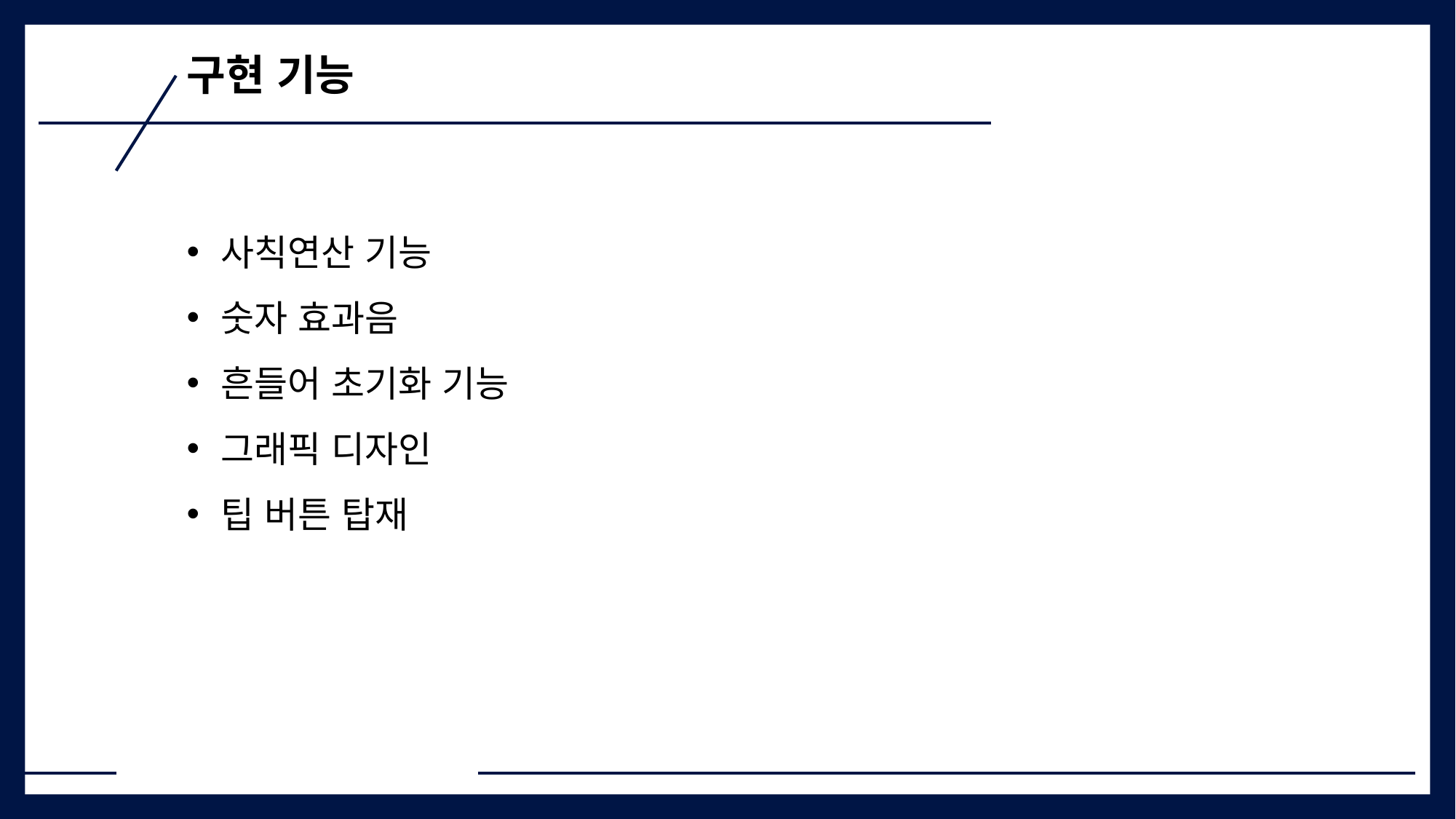

구현 기능
사칙연산 기능
숫자 효과음
흔들어 초기화 기능
그래픽 디자인
팁 버튼 탑재